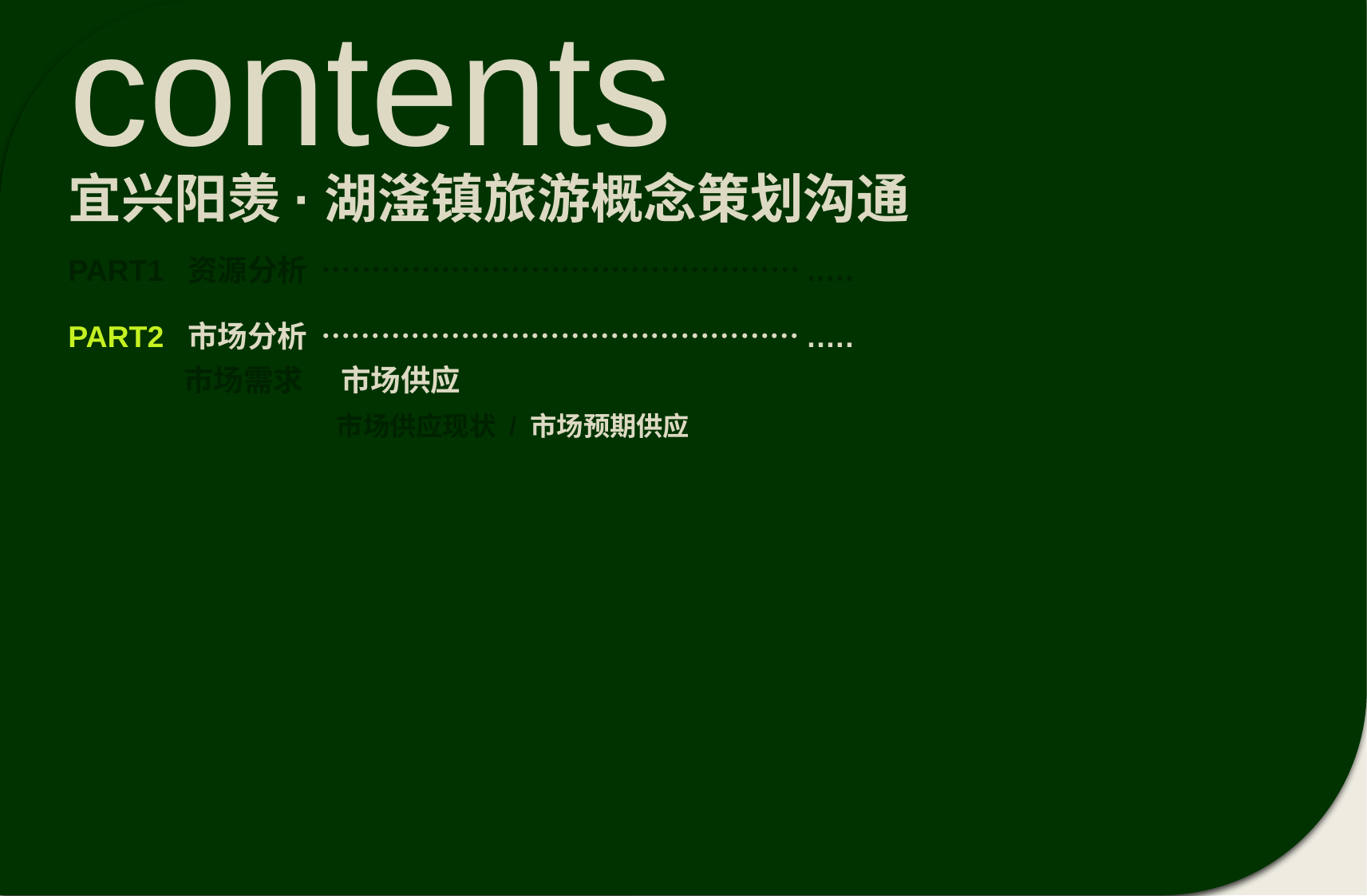

contents
宜兴阳羡·湖滏镇旅游概念策划沟通
PART1  资源分析  ………………………………………….….
PART2  市场分析  ………………………………………….….
市场需求
/ 市场供应
市场供应现状
/ 市场预期供应